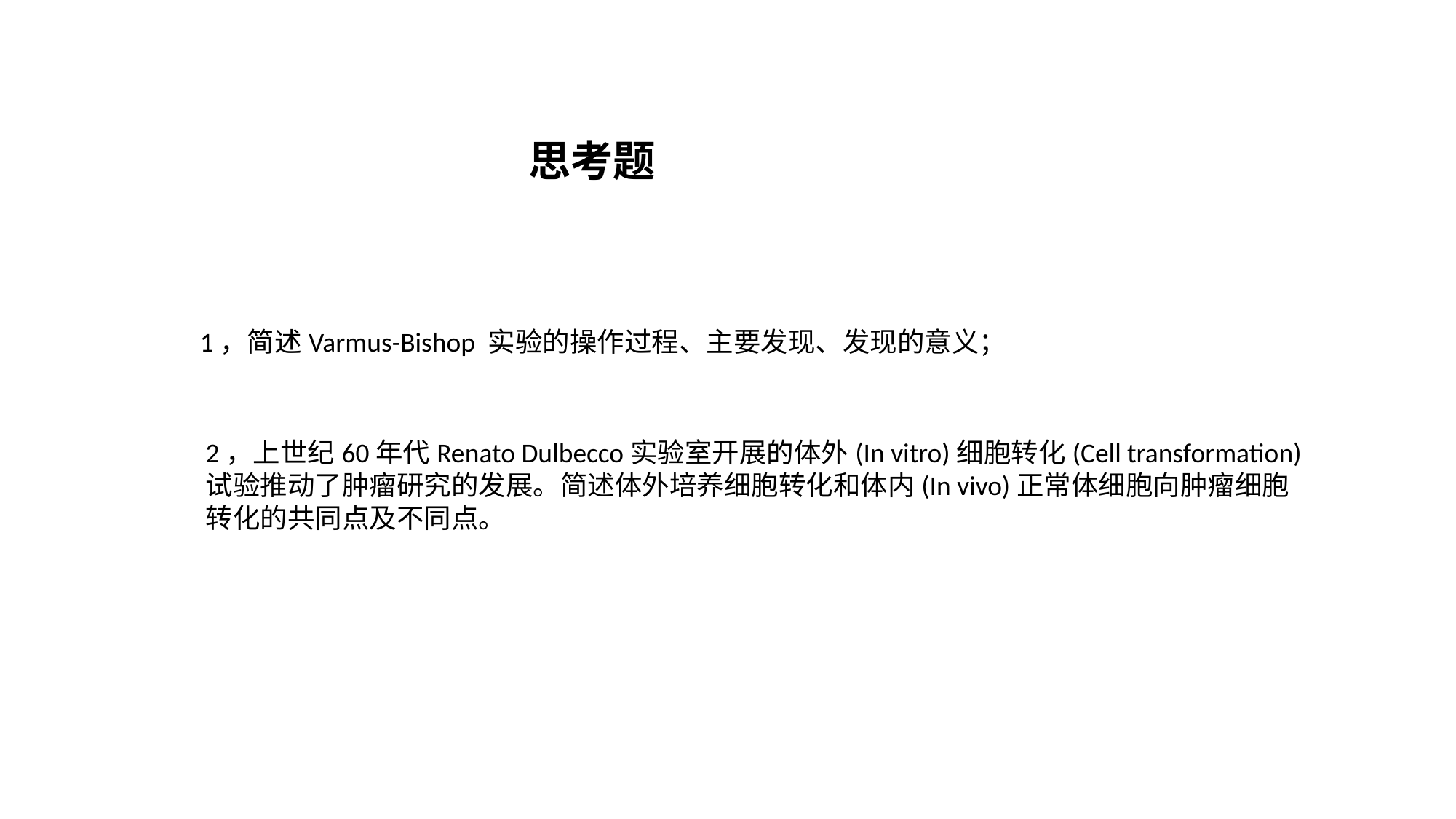

思考题
1，简述Varmus-Bishop 实验的操作过程、主要发现、发现的意义；
2，上世纪60年代Renato Dulbecco实验室开展的体外(In vitro)细胞转化(Cell transformation)试验推动了肿瘤研究的发展。简述体外培养细胞转化和体内(In vivo)正常体细胞向肿瘤细胞转化的共同点及不同点。